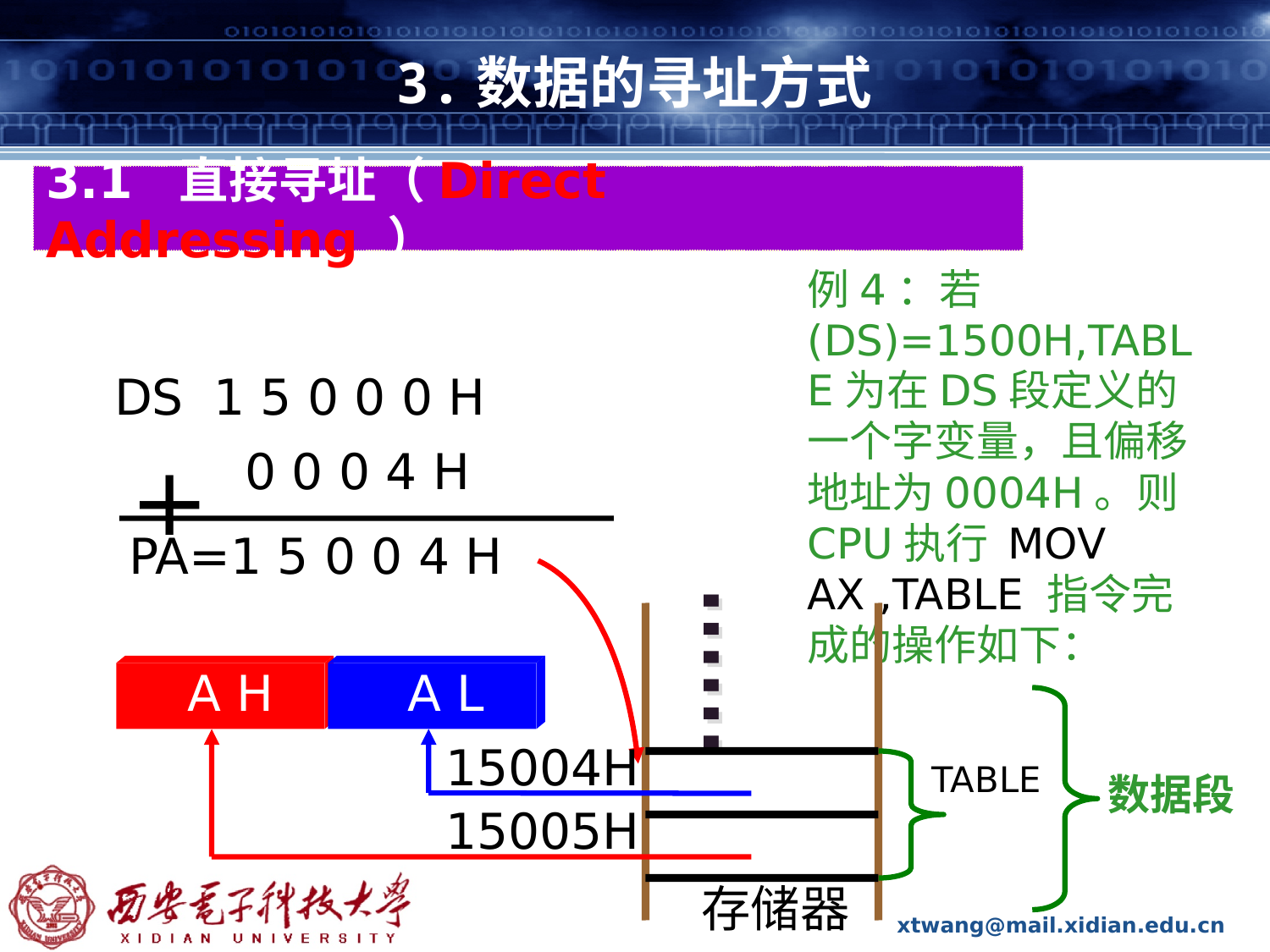

# 3.数据的寻址方式
3.1  直接寻址（Direct Addressing ）
例4：若(DS)=1500H,TABLE为在DS段定义的一个字变量，且偏移地址为0004H。则CPU执行 MOV AX ,TABLE 指令完成的操作如下：
DS
1 5 0 0 0 H
+
  0 0 0 4 H
PA=1 5 0 0 4 H

……

A H

A L

15004H

TABLE

数据段

15005H

存储器